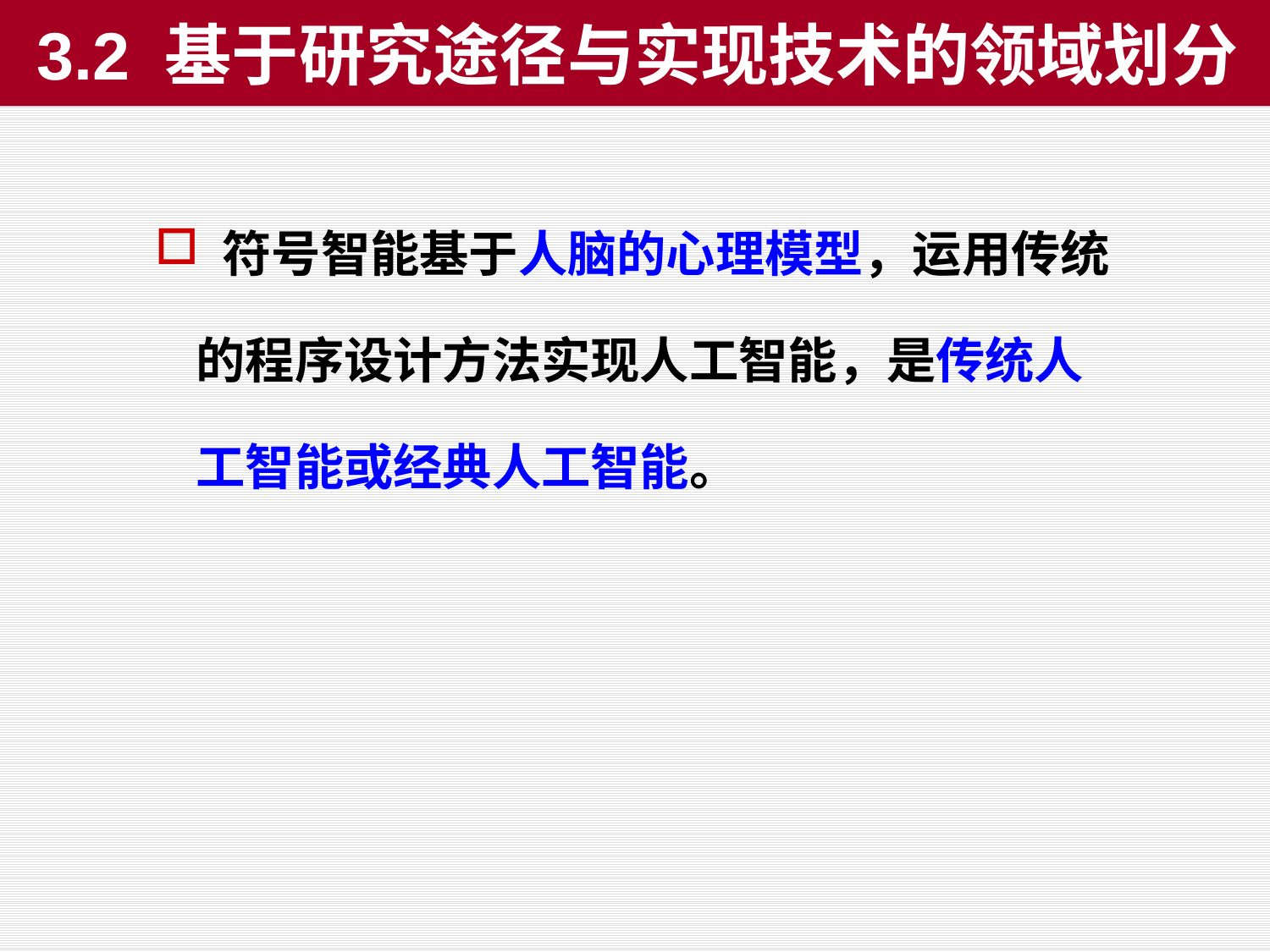

3.2 基于研究途径与实现技术的领域划分
 符号智能基于人脑的心理模型，运用传统的程序设计方法实现人工智能，是传统人工智能或经典人工智能。